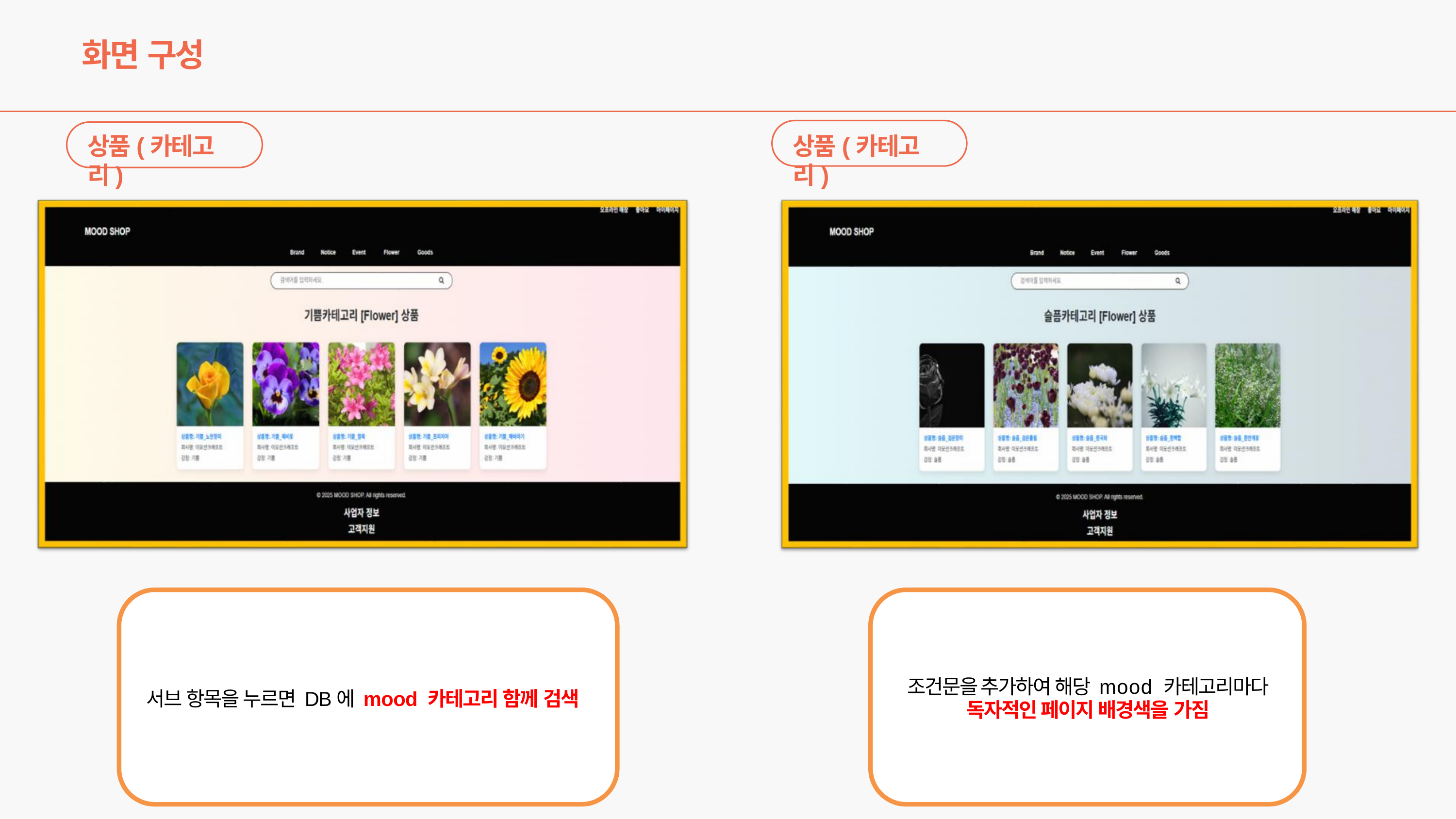

# 화면 구성

상품(카테고리)
상품(카테고리)

조건문을 추가하여 해당 mood 카테고리마다
독자적인 페이지 배경색을 가짐
서브 항목을 누르면 DB에 mood 카테고리 함께 검색